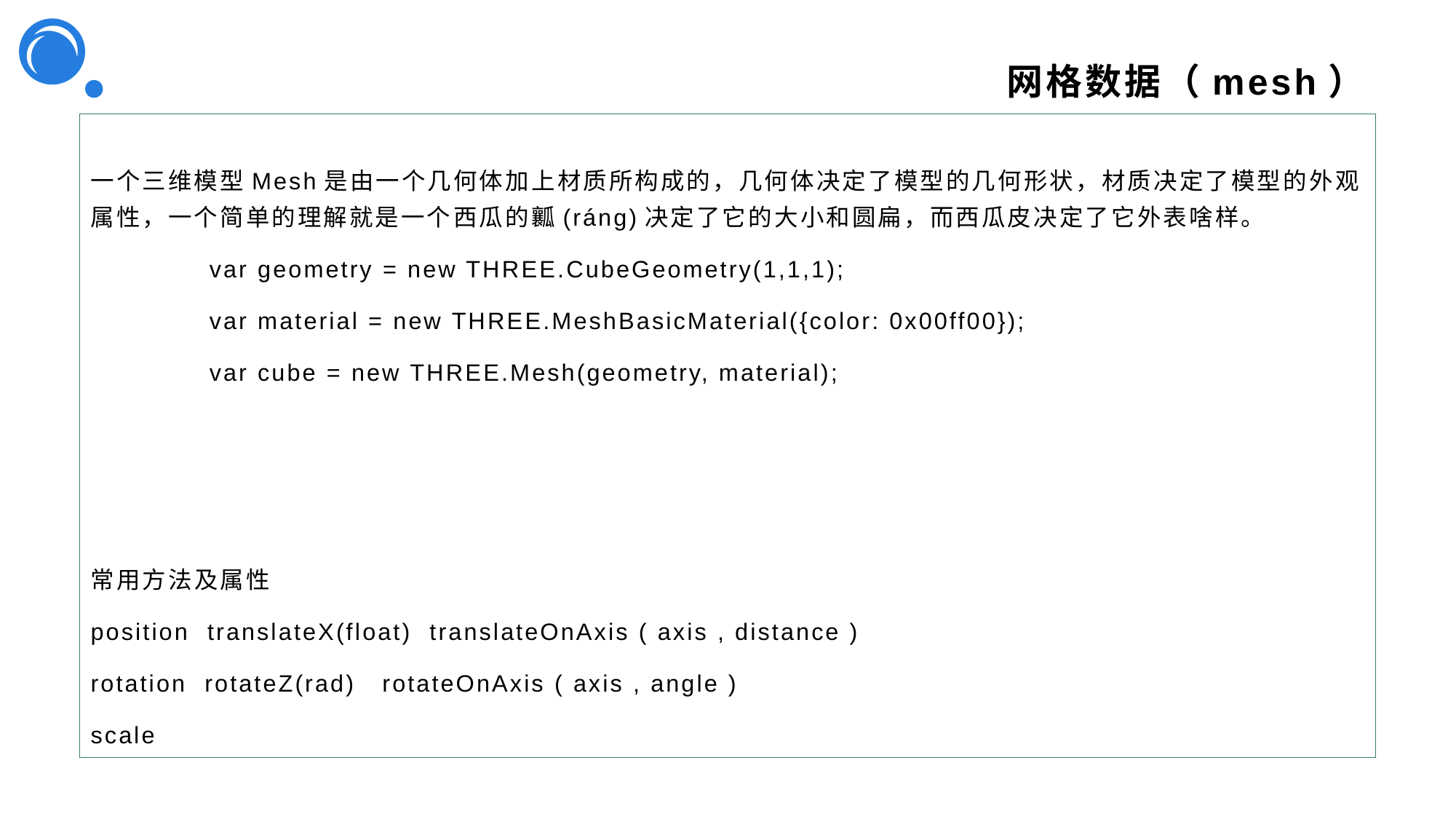

# 网格数据（mesh）

一个三维模型Mesh是由一个几何体加上材质所构成的，几何体决定了模型的几何形状，材质决定了模型的外观属性，一个简单的理解就是一个西瓜的瓤(ráng)决定了它的大小和圆扁，而西瓜皮决定了它外表啥样。
var geometry = new THREE.CubeGeometry(1,1,1);
var material = new THREE.MeshBasicMaterial({color: 0x00ff00});
var cube = new THREE.Mesh(geometry, material);

常用方法及属性
position  translateX(float)  translateOnAxis ( axis , distance )
rotation  rotateZ(rad)   rotateOnAxis ( axis , angle )
scale